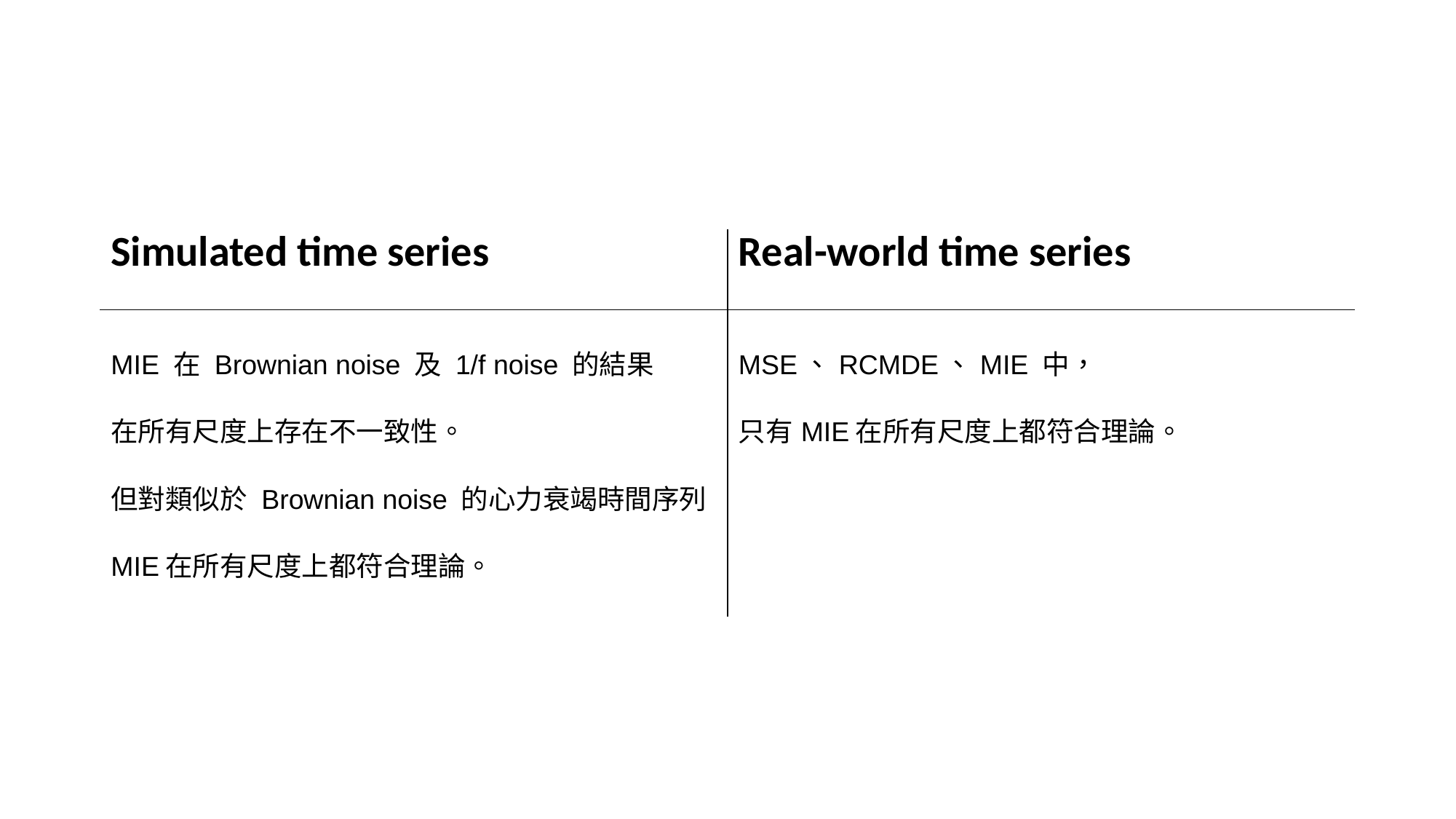

| Simulated time series | Real-world time series |
| --- | --- |
| MIE 在 Brownian noise 及 1/f noise 的結果 在所有尺度上存在不一致性。 但對類似於 Brownian noise 的心力衰竭時間序列MIE在所有尺度上都符合理論。 | MSE、RCMDE、MIE 中， 只有MIE在所有尺度上都符合理論。 |